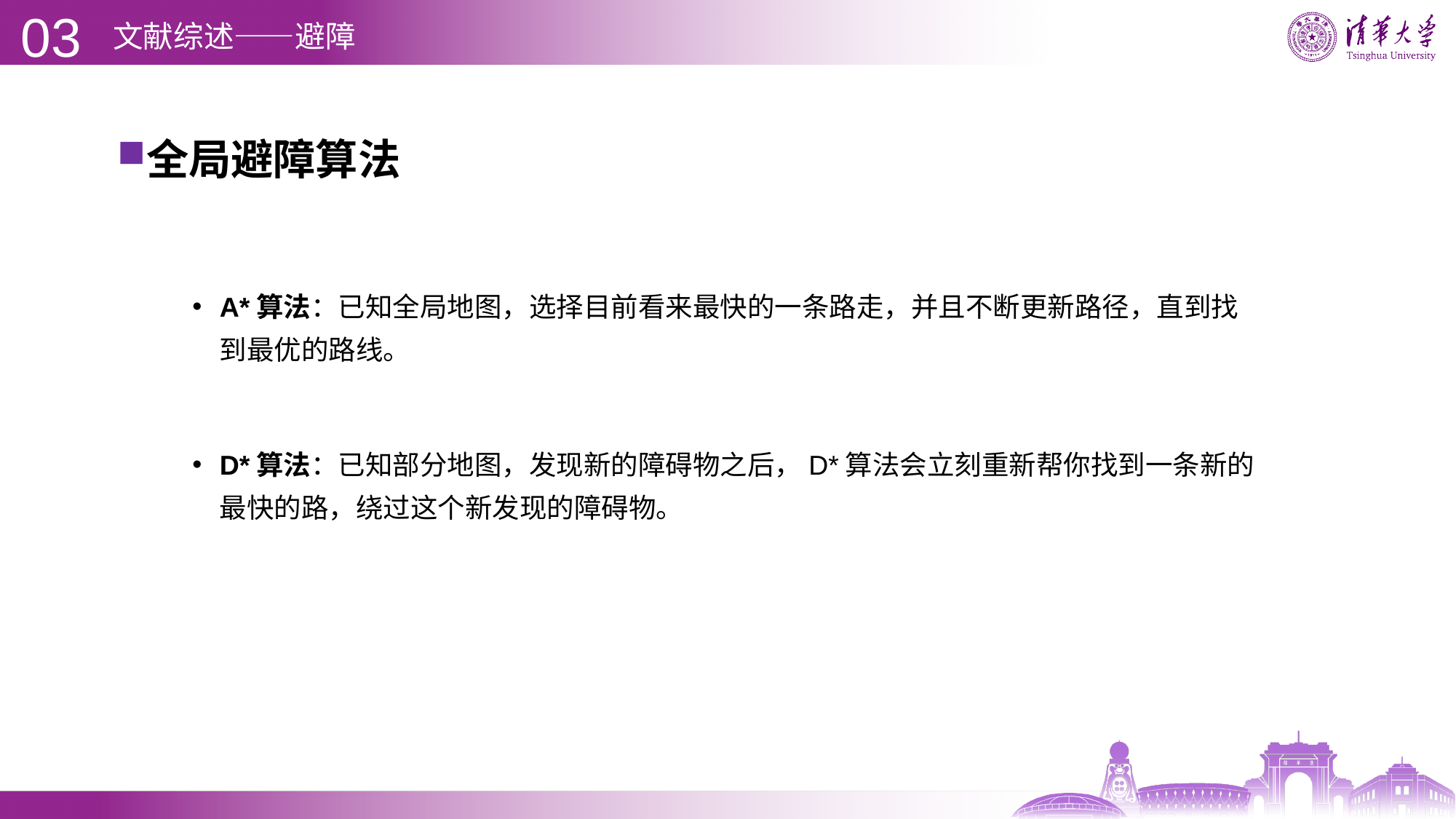

03
# 文献综述——避障
全局避障算法
A*算法：已知全局地图，选择目前看来最快的一条路走，并且不断更新路径，直到找到最优的路线。

D*算法：已知部分地图，发现新的障碍物之后，D*算法会立刻重新帮你找到一条新的最快的路，绕过这个新发现的障碍物。